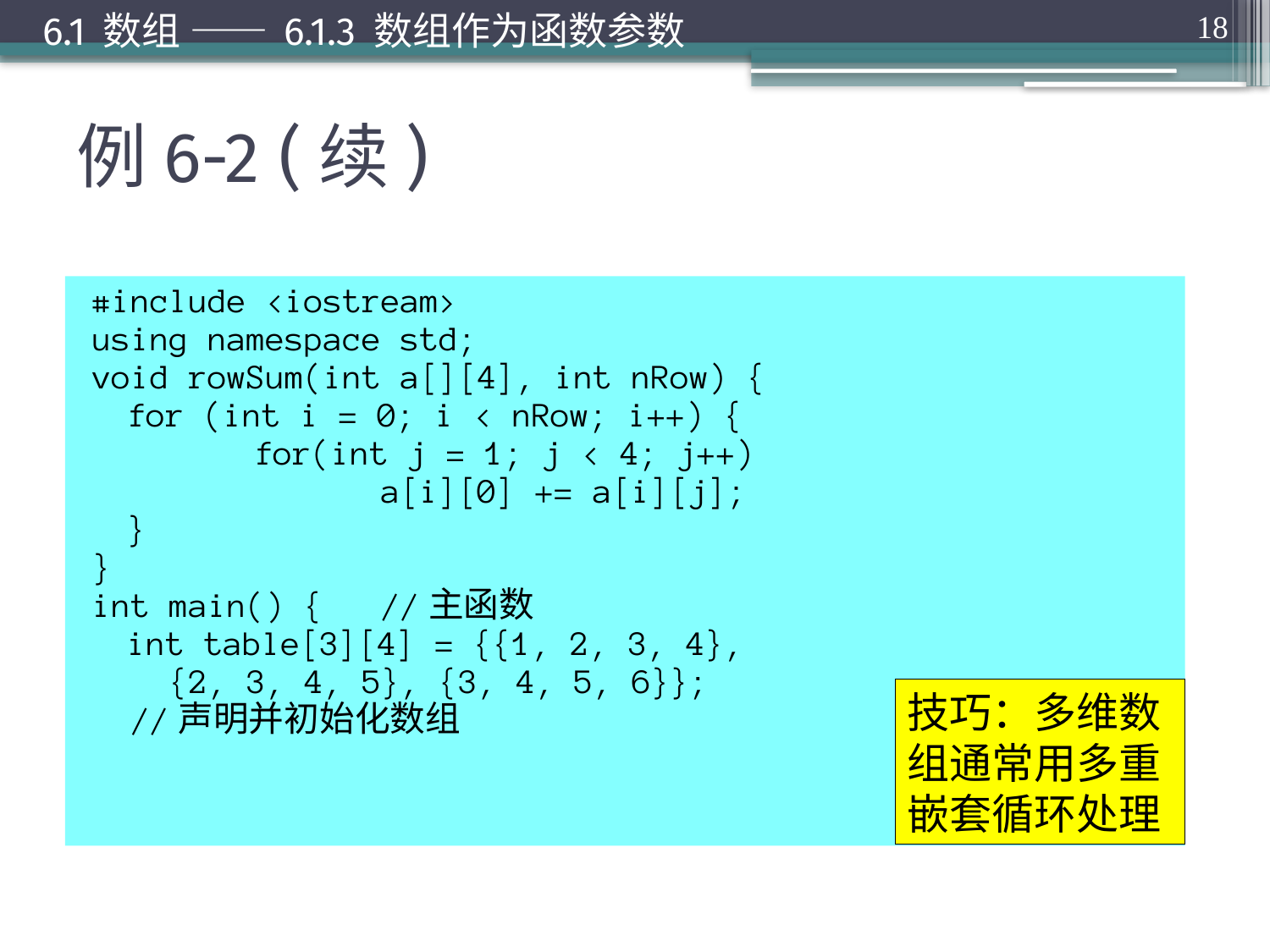

6.1 数组 —— 6.1.3 数组作为函数参数
18
# 例6-2 (续)
#include <iostream>
using namespace std;
void rowSum(int a[][4], int nRow) {
	for (int i = 0; i < nRow; i++) {
		for(int j = 1; j < 4; j++)
			a[i][0] += a[i][j];
	}
}
int main() {	//主函数
	int table[3][4] = {{1, 2, 3, 4},
    {2, 3, 4, 5}, {3, 4, 5, 6}};
  //声明并初始化数组

技巧：多维数组通常用多重嵌套循环处理